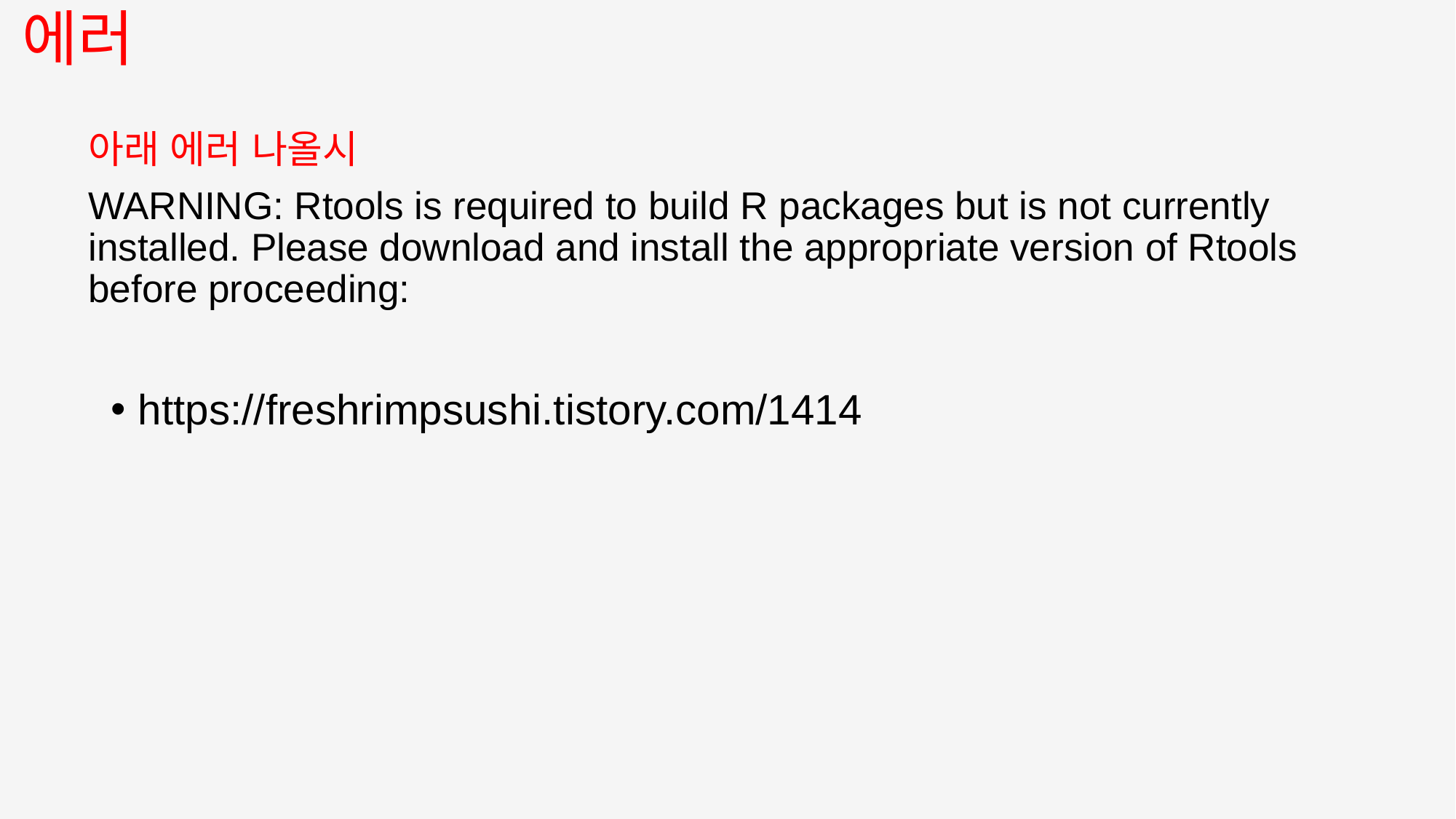

에러
아래 에러 나올시
WARNING: Rtools is required to build R packages but is not currently installed. Please download and install the appropriate version of Rtools before proceeding:

https://freshrimpsushi.tistory.com/1414